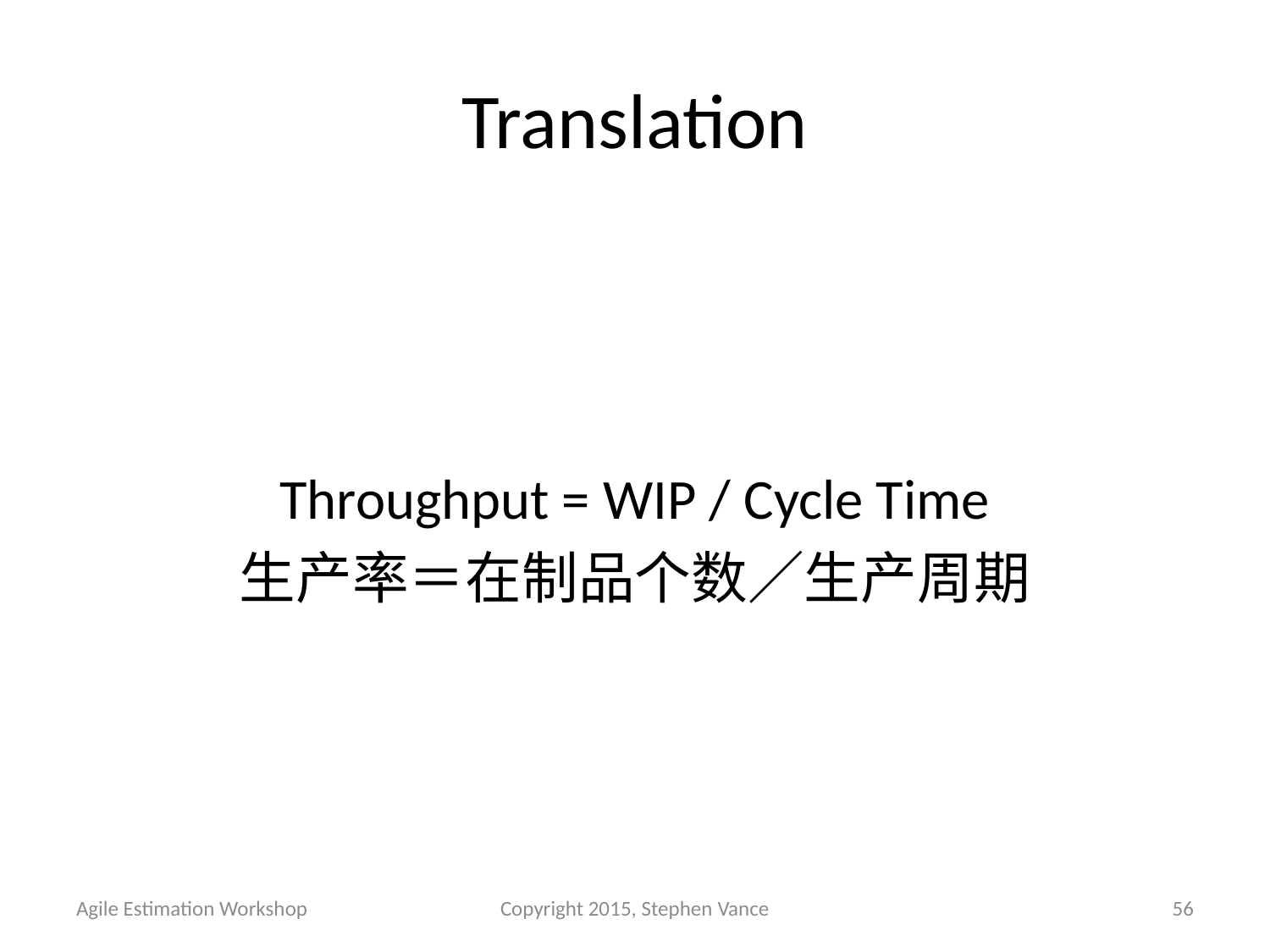

# Translation
Throughput = WIP / Cycle Time
生产率＝在制品个数／生产周期
Agile Estimation Workshop
Copyright 2015, Stephen Vance
56